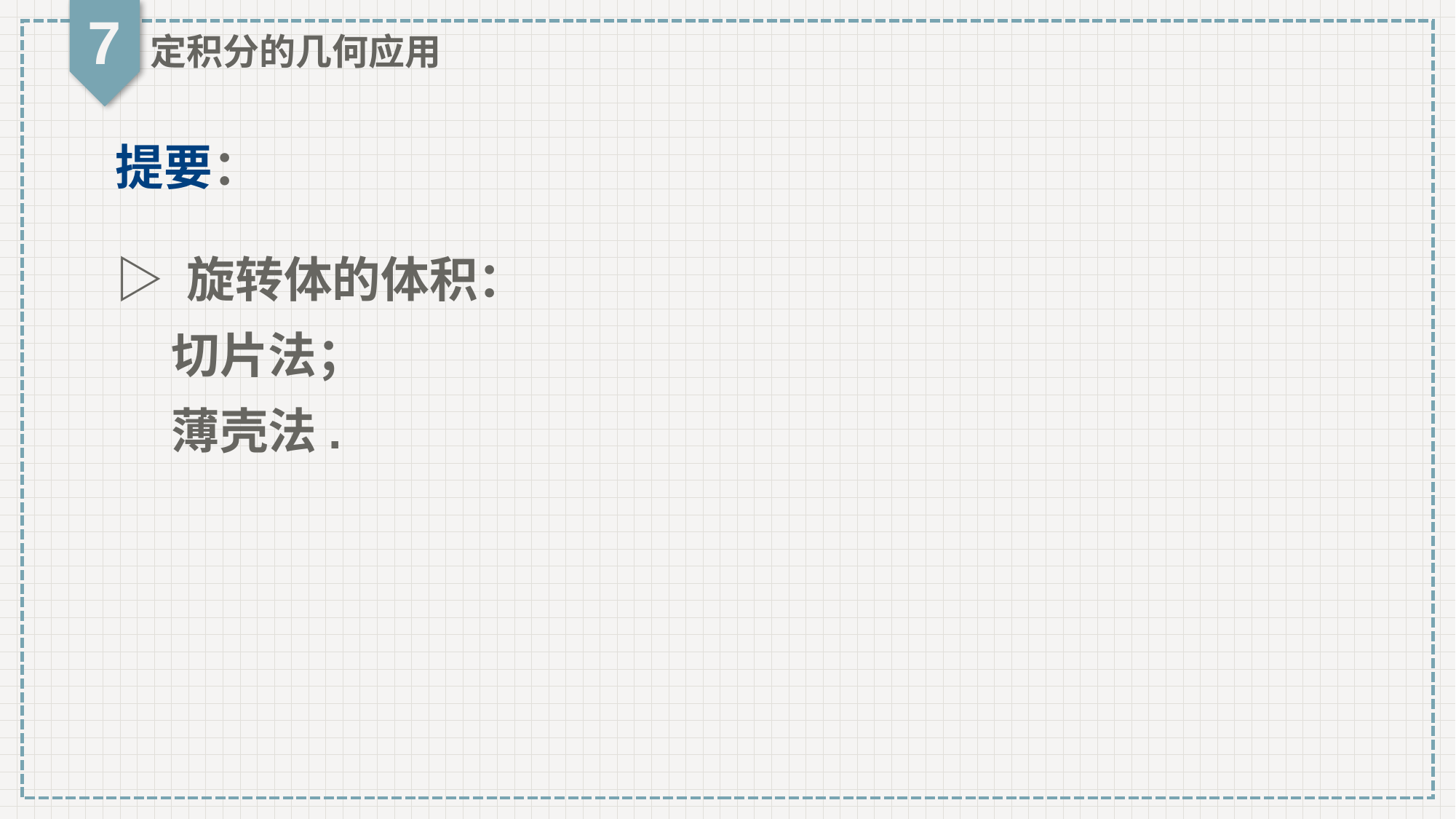

7
定积分的几何应用
提要：
▷ 旋转体的体积：
    切片法；
    薄壳法.